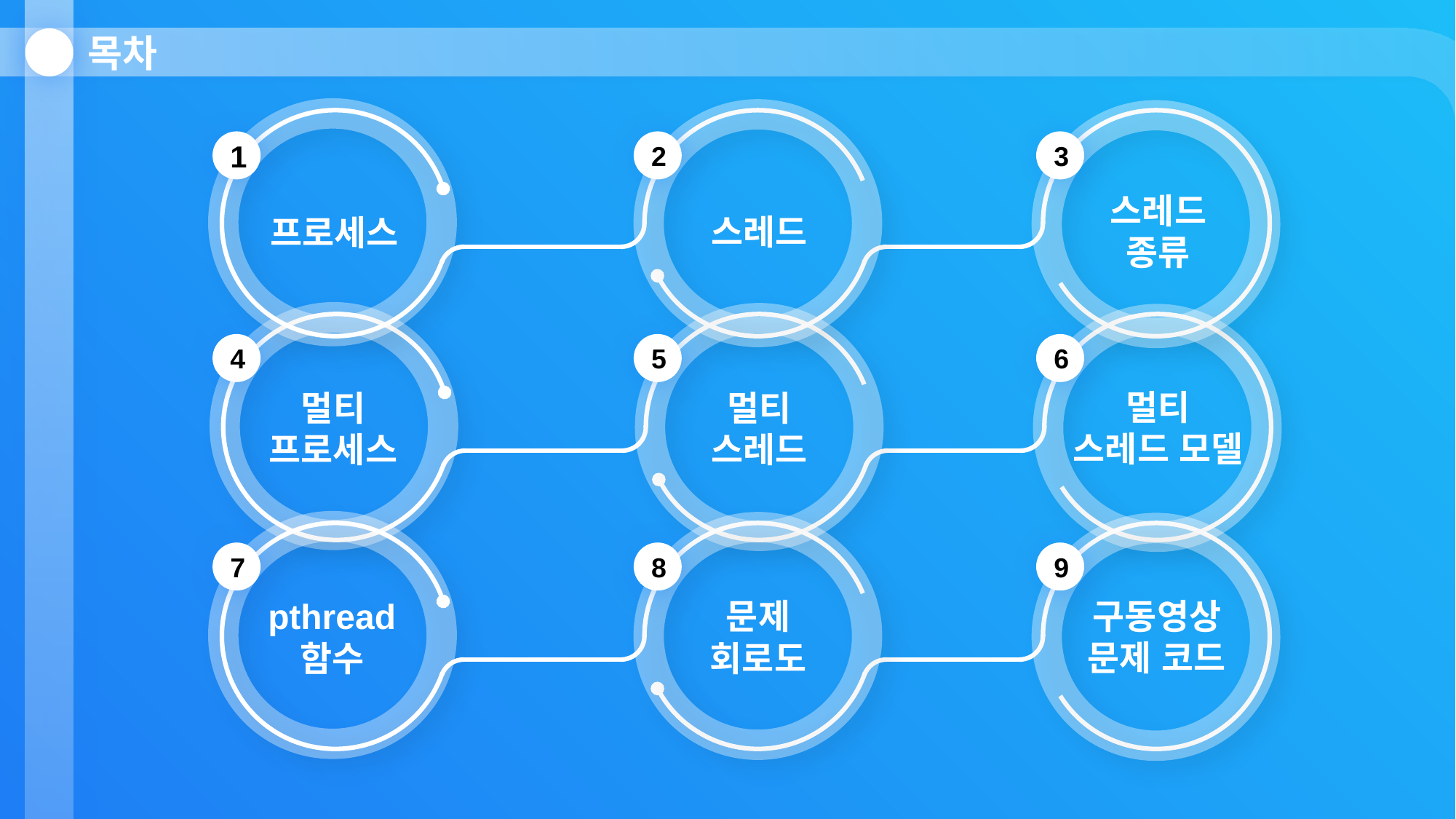

목차

스레드
종류
스레드
프로세스
1
2
3

멀티
스레드 모델
멀티
프로세스
멀티
스레드
4
5
6

구동영상
문제 코드
pthread
함수
문제
회로도
7
8
9